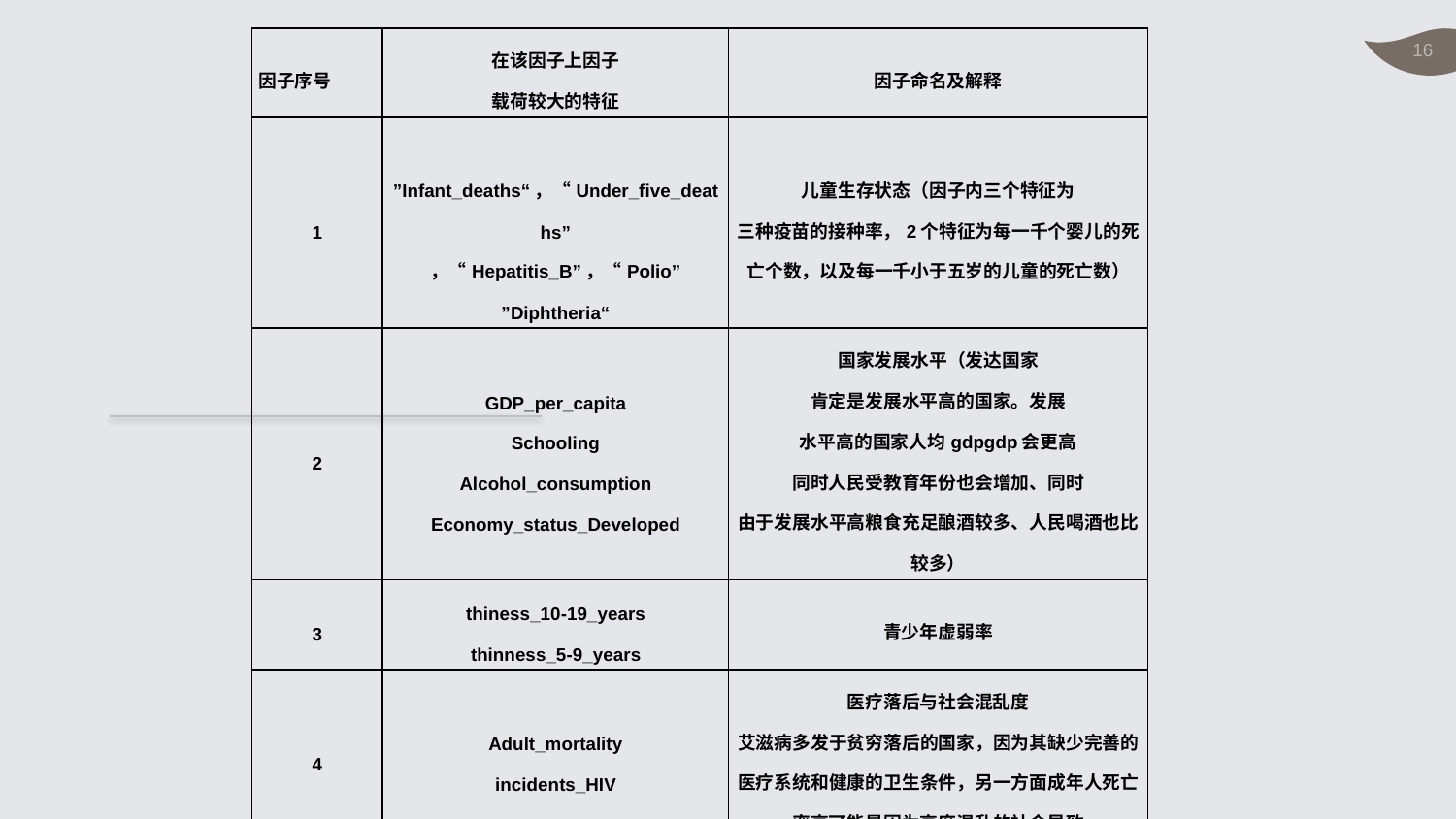

| 因子序号 | 在该因子上因子 载荷较大的特征 | 因子命名及解释 |
| --- | --- | --- |
| 1 | ”Infant\_deaths“，“Under\_five\_deaths” ，“Hepatitis\_B”，“Polio” ”Diphtheria“ | 儿童生存状态（因子内三个特征为 三种疫苗的接种率，2个特征为每一千个婴儿的死亡个数，以及每一千小于五岁的儿童的死亡数） |
| 2 | GDP\_per\_capita Schooling Alcohol\_consumption Economy\_status\_Developed | 国家发展水平（发达国家 肯定是发展水平高的国家。发展 水平高的国家人均gdpgdp会更高 同时人民受教育年份也会增加、同时 由于发展水平高粮食充足酿酒较多、人民喝酒也比较多） |
| 3 | thiness\_10-19\_years thinness\_5-9\_years | 青少年虚弱率 |
| 4 | Adult\_mortality incidents\_HIV | 医疗落后与社会混乱度 艾滋病多发于贫穷落后的国家，因为其缺少完善的医疗系统和健康的卫生条件，另一方面成年人死亡率高可能是因为高度混乱的社会导致 |